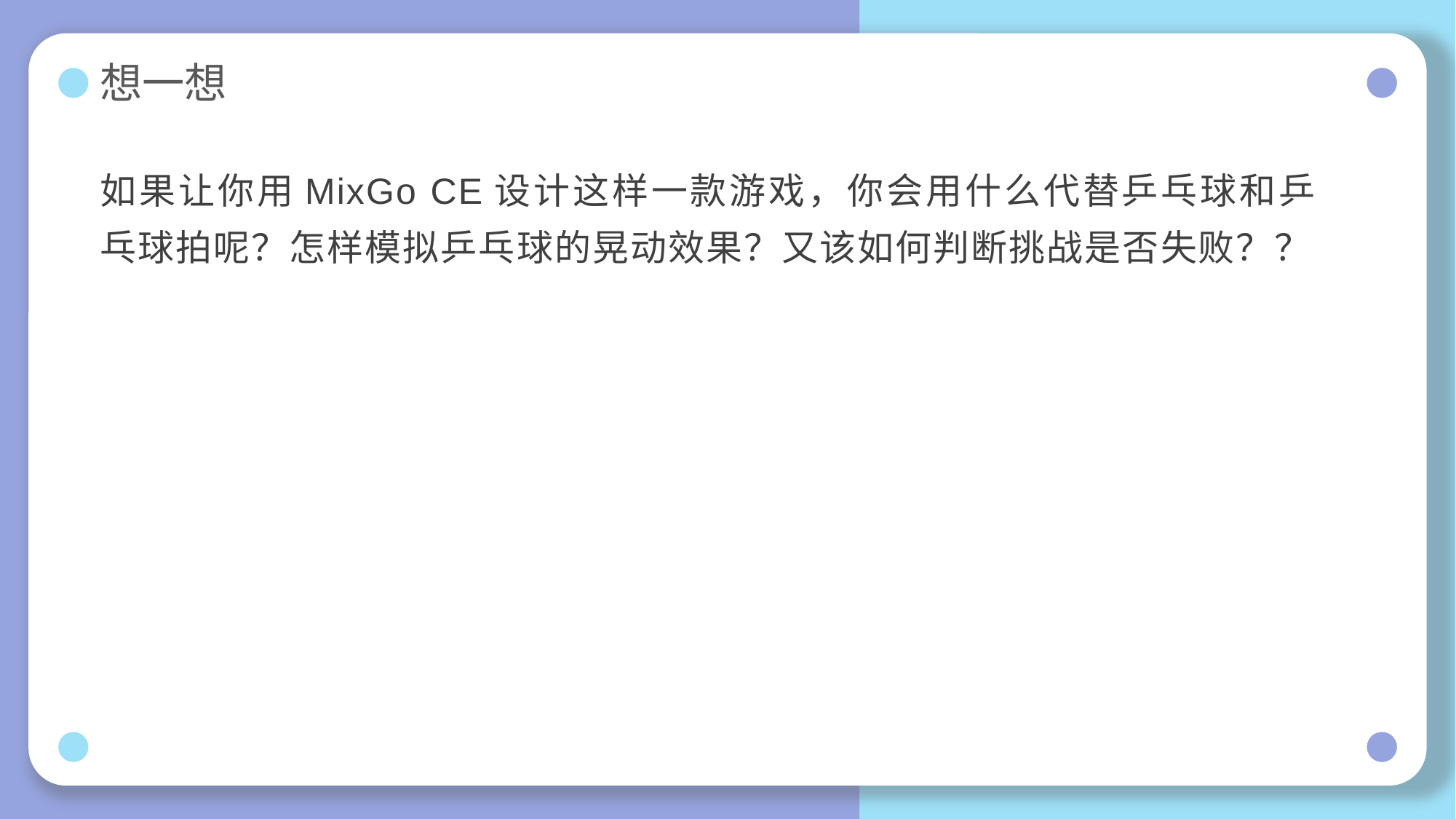

# 想一想
如果让你用MixGo CE设计这样一款游戏，你会用什么代替乒乓球和乒乓球拍呢？怎样模拟乒乓球的晃动效果？又该如何判断挑战是否失败？？